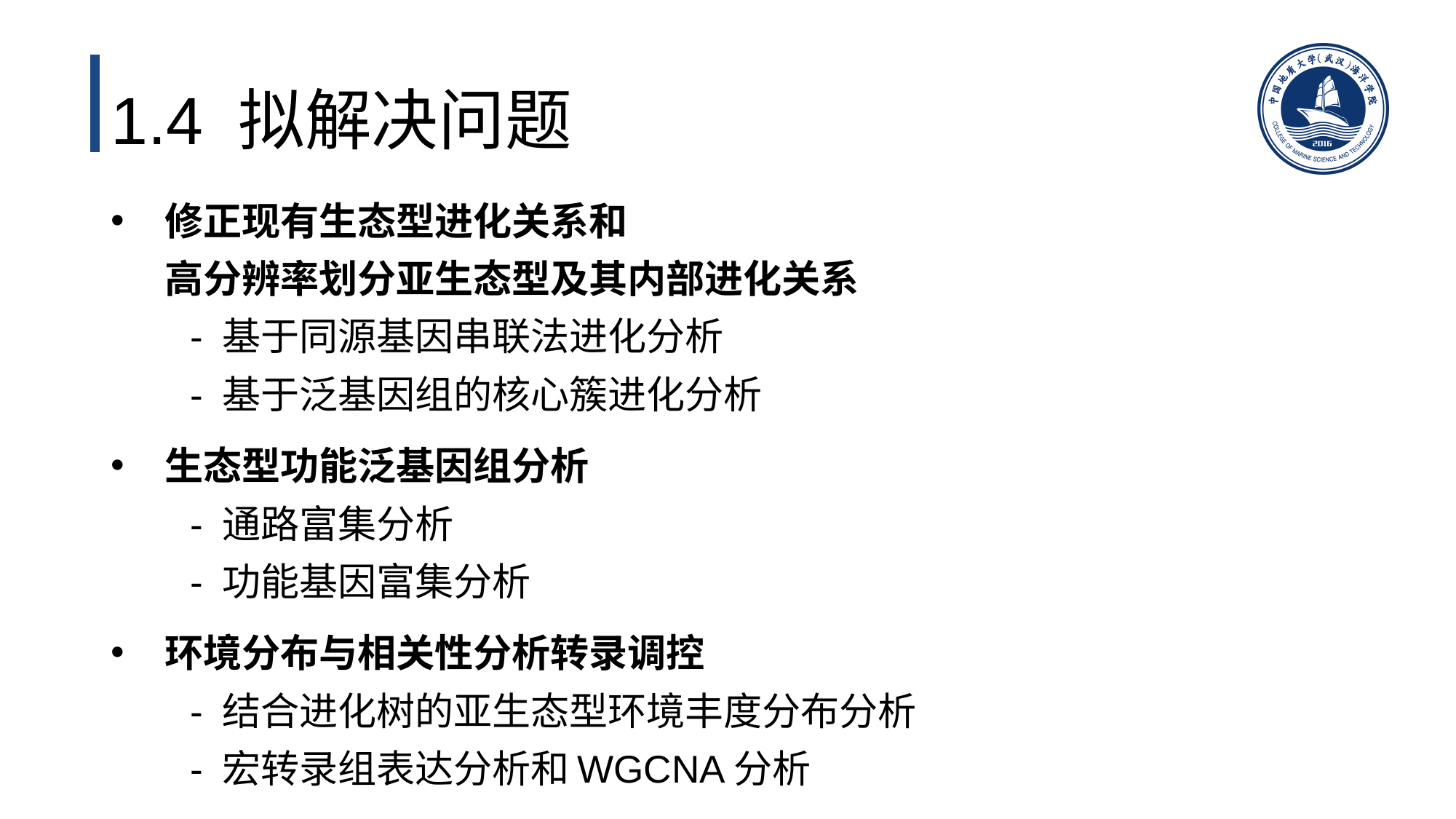

# 1.4 拟解决问题
修正现有生态型进化关系和
高分辨率划分亚生态型及其内部进化关系
  - 基于同源基因串联法进化分析
  - 基于泛基因组的核心簇进化分析
生态型功能泛基因组分析
  - 通路富集分析
  - 功能基因富集分析
环境分布与相关性分析转录调控
  - 结合进化树的亚生态型环境丰度分布分析
  - 宏转录组表达分析和WGCNA分析